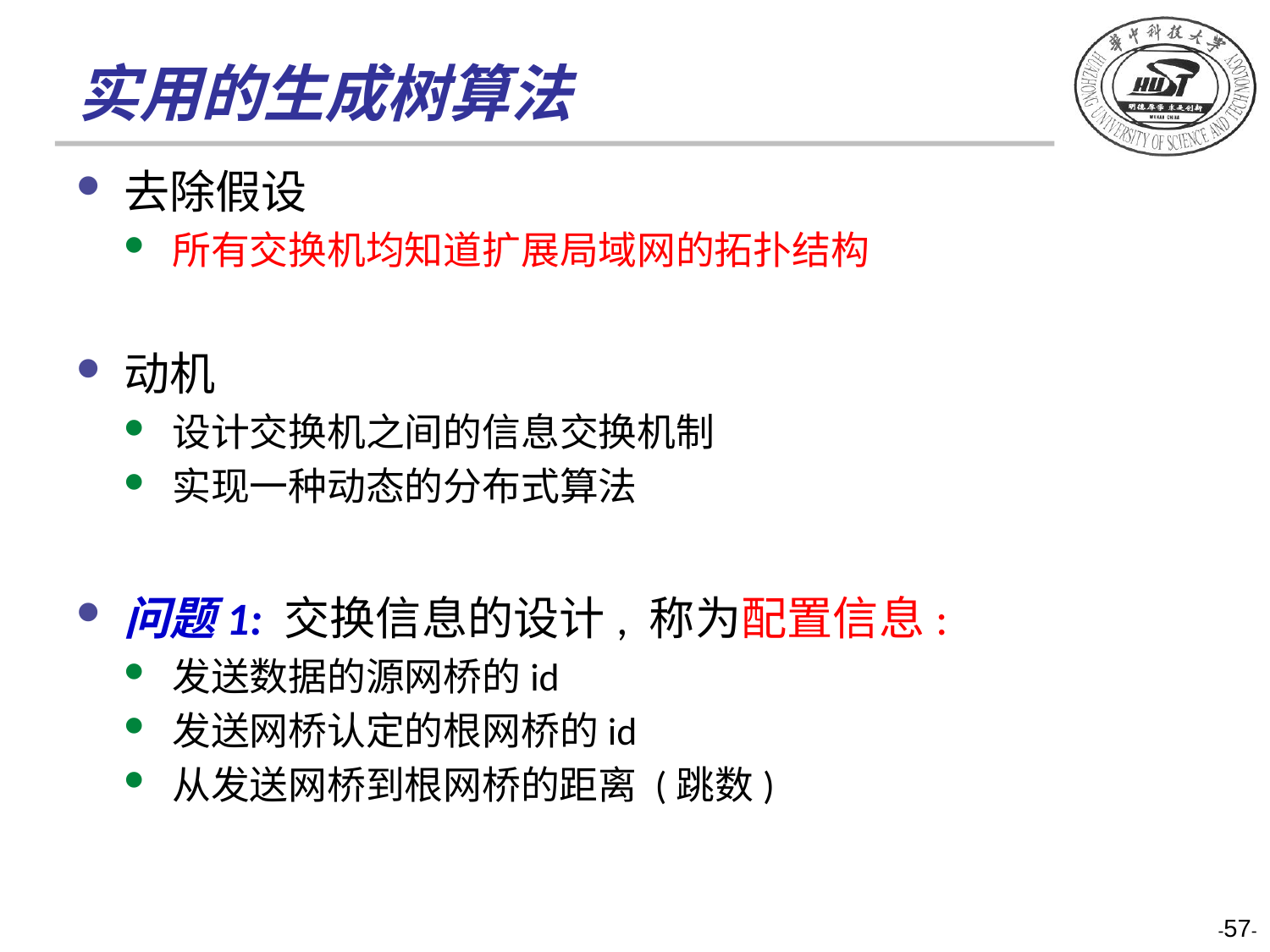

# 实用的生成树算法
去除假设
所有交换机均知道扩展局域网的拓扑结构

动机
设计交换机之间的信息交换机制
实现一种动态的分布式算法

问题1: 交换信息的设计, 称为配置信息:
发送数据的源网桥的id
发送网桥认定的根网桥的id
从发送网桥到根网桥的距离 (跳数)
-57-